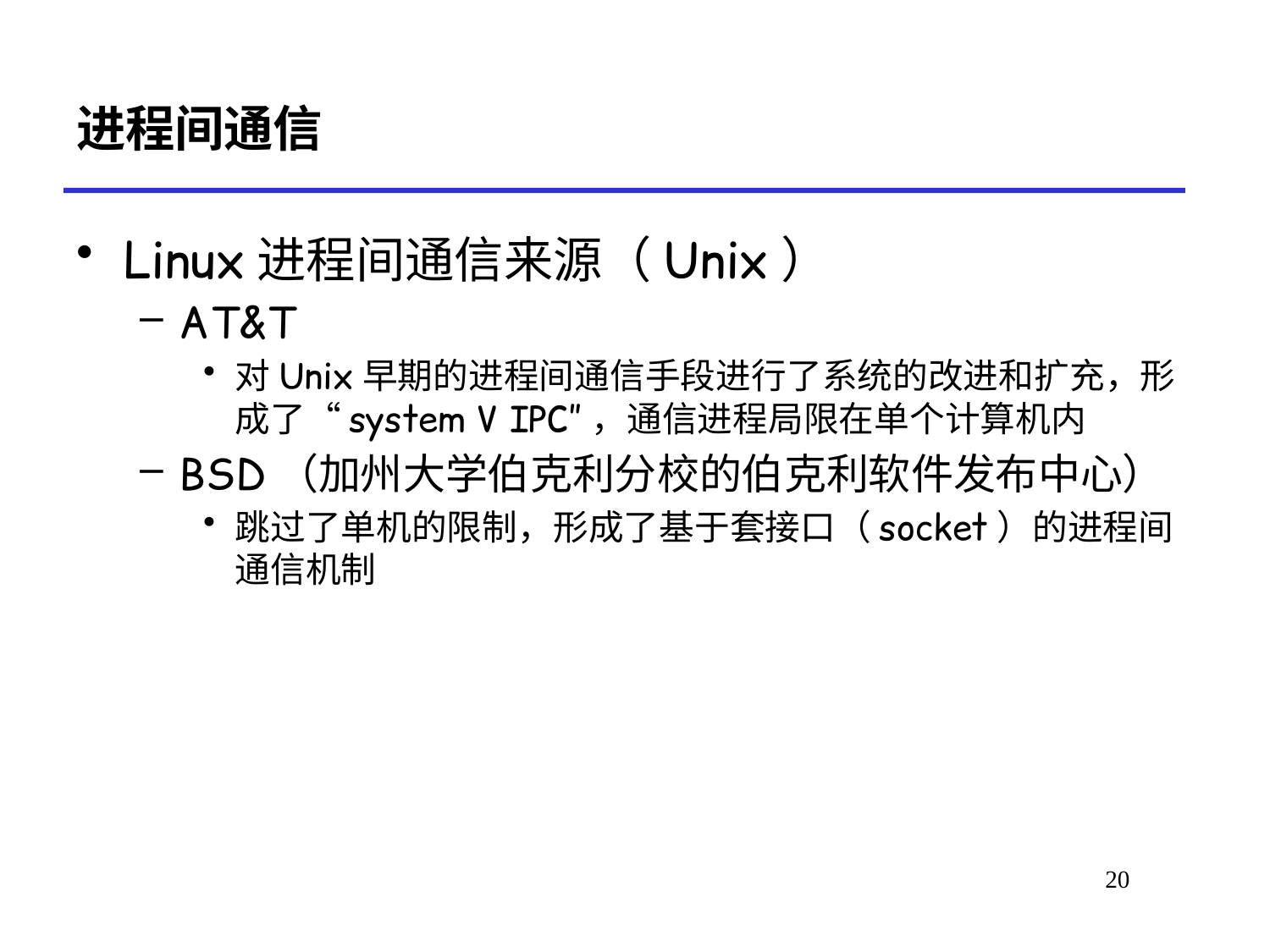

# 进程间通信
Linux进程间通信来源（Unix）
AT&T
对Unix早期的进程间通信手段进行了系统的改进和扩充，形成了“system V IPC”，通信进程局限在单个计算机内
BSD（加州大学伯克利分校的伯克利软件发布中心）
跳过了单机的限制，形成了基于套接口（socket）的进程间通信机制
20